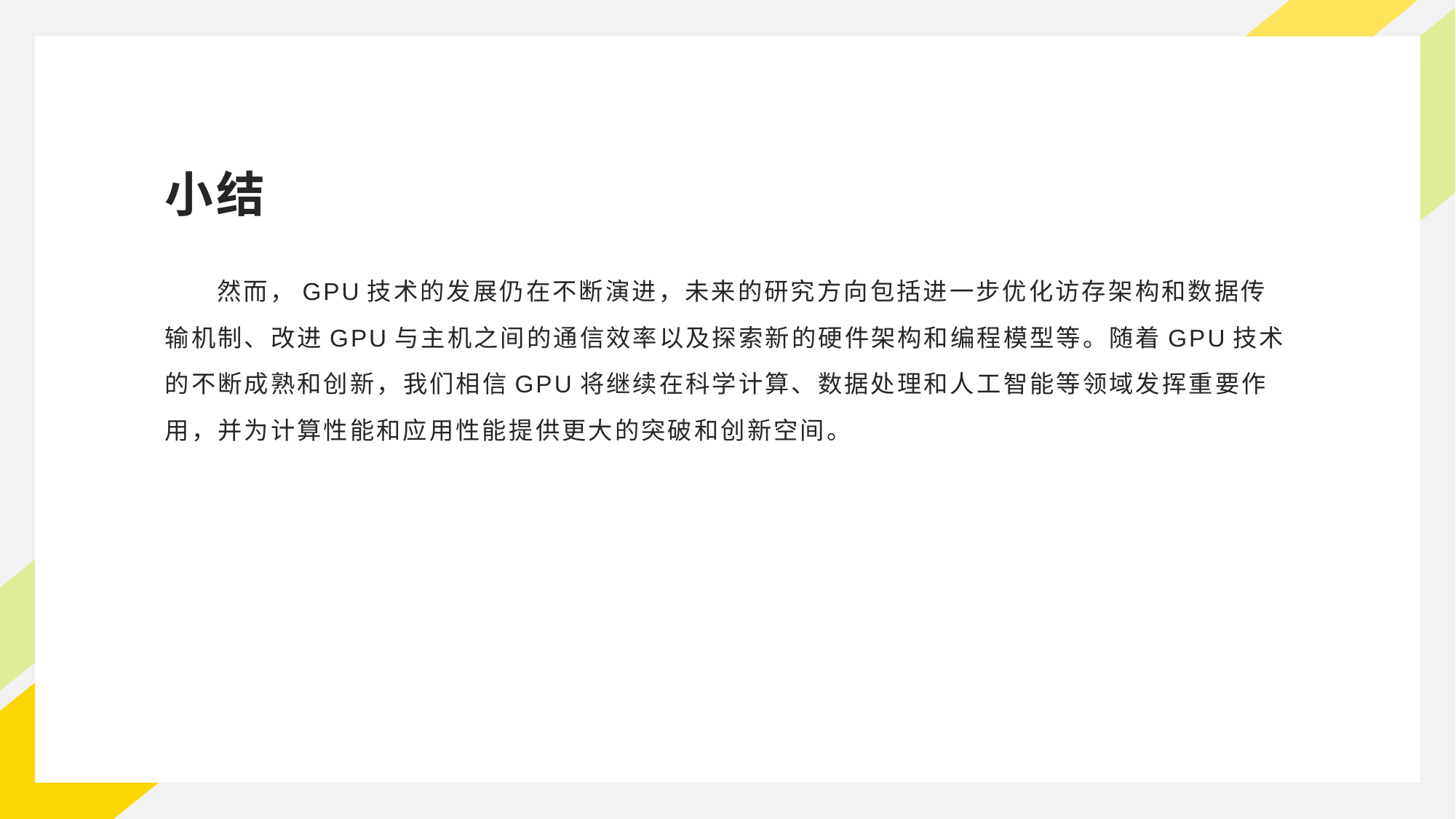

# 小结
      然而，GPU技术的发展仍在不断演进，未来的研究方向包括进一步优化访存架构和数据传输机制、改进GPU与主机之间的通信效率以及探索新的硬件架构和编程模型等。随着GPU技术的不断成熟和创新，我们相信GPU将继续在科学计算、数据处理和人工智能等领域发挥重要作用，并为计算性能和应用性能提供更大的突破和创新空间。